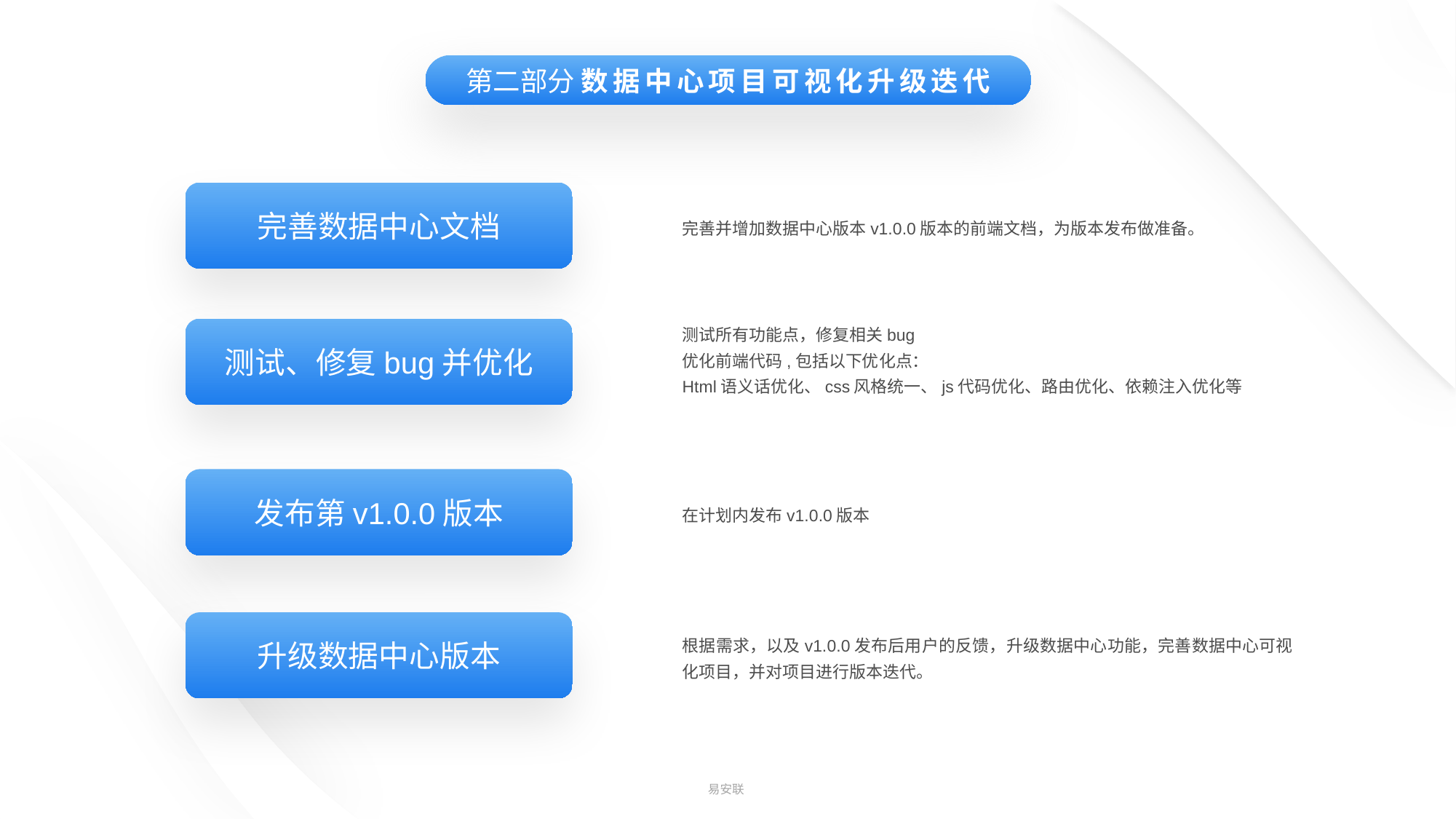

第二部分 数据中心项目可视化升级迭代
完善数据中心文档
完善并增加数据中心版本v1.0.0版本的前端文档，为版本发布做准备。
测试、修复bug并优化
测试所有功能点，修复相关bug
优化前端代码,包括以下优化点：
Html语义话优化、css风格统一、js代码优化、路由优化、依赖注入优化等
发布第v1.0.0版本
在计划内发布v1.0.0版本
升级数据中心版本
根据需求，以及v1.0.0发布后用户的反馈，升级数据中心功能，完善数据中心可视化项目，并对项目进行版本迭代。